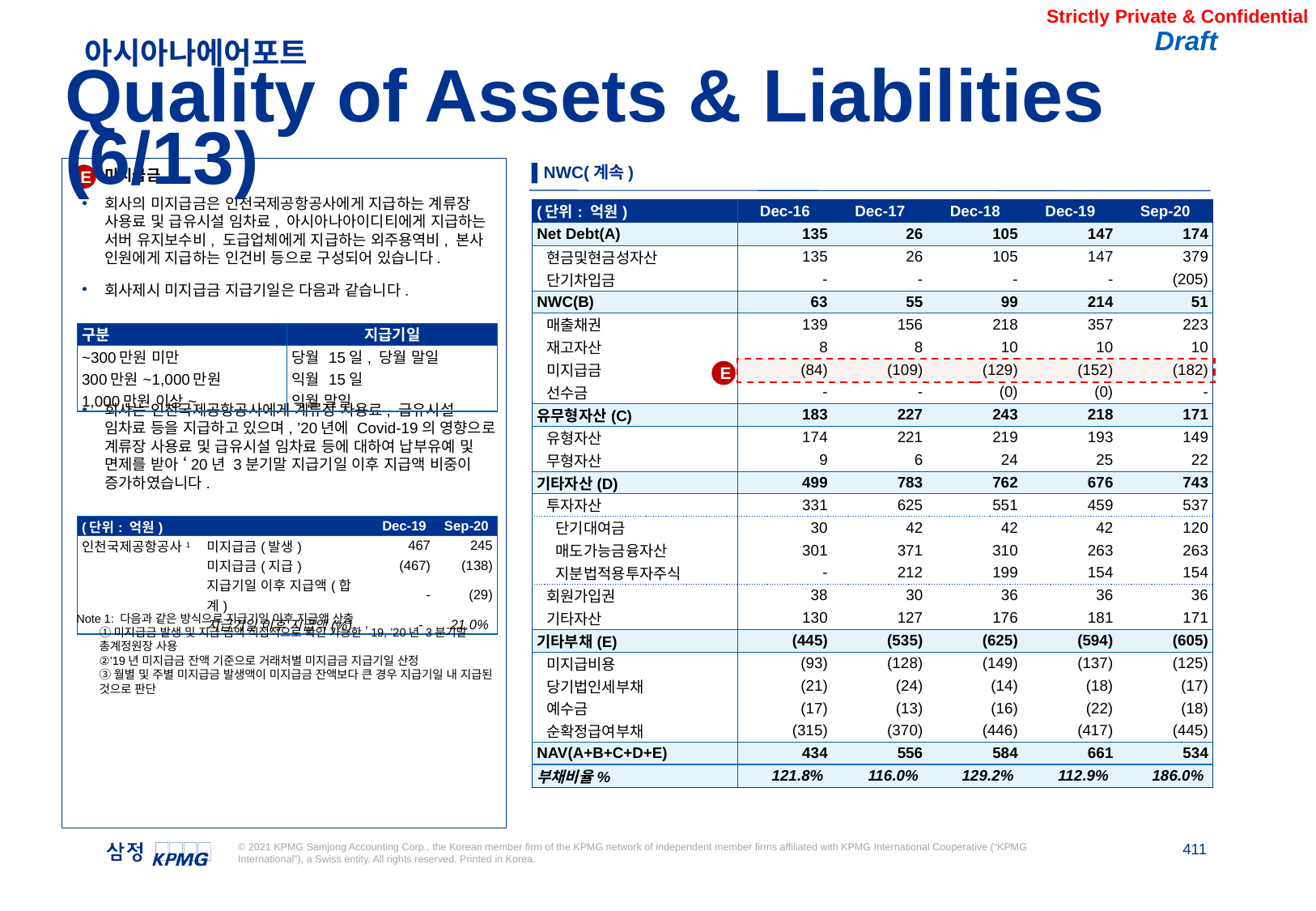

아시아나에어포트
Quality of Assets & Liabilities (6/13)
▌NWC(계속)

미지급금
회사의 미지급금은 인천국제공항공사에게 지급하는 계류장 사용료 및 급유시설 임차료, 아시아나아이디티에게 지급하는 서버 유지보수비, 도급업체에게 지급하는 외주용역비, 본사 인원에게 지급하는 인건비 등으로 구성되어 있습니다.
회사제시 미지급금 지급기일은 다음과 같습니다.

회사는 인천국제공항공사에게 계류장 사용료, 급유시설 임차료 등을 지급하고 있으며, ’20년에 Covid-19의 영향으로 계류장 사용료 및 급유시설 임차료 등에 대하여 납부유예 및 면제를 받아 ‘20년 3분기말 지급기일 이후 지급액 비중이 증가하였습니다.

E
| (단위: 억원) | Dec-16 | Dec-17 | Dec-18 | Dec-19 | Sep-20 |
| --- | --- | --- | --- | --- | --- |
| Net Debt(A) | 135 | 26 | 105 | 147 | 174 |
| 현금및현금성자산 | 135 | 26 | 105 | 147 | 379 |
| 단기차입금 | - | - | - | - | (205) |
| NWC(B) | 63 | 55 | 99 | 214 | 51 |
| 매출채권 | 139 | 156 | 218 | 357 | 223 |
| 재고자산 | 8 | 8 | 10 | 10 | 10 |
| 미지급금 | (84) | (109) | (129) | (152) | (182) |
| 선수금 | - | - | (0) | (0) | - |
| 유무형자산(C) | 183 | 227 | 243 | 218 | 171 |
| 유형자산 | 174 | 221 | 219 | 193 | 149 |
| 무형자산 | 9 | 6 | 24 | 25 | 22 |
| 기타자산(D) | 499 | 783 | 762 | 676 | 743 |
| 투자자산 | 331 | 625 | 551 | 459 | 537 |
| 단기대여금 | 30 | 42 | 42 | 42 | 120 |
| 매도가능금융자산 | 301 | 371 | 310 | 263 | 263 |
| 지분법적용투자주식 | - | 212 | 199 | 154 | 154 |
| 회원가입권 | 38 | 30 | 36 | 36 | 36 |
| 기타자산 | 130 | 127 | 176 | 181 | 171 |
| 기타부채(E) | (445) | (535) | (625) | (594) | (605) |
| 미지급비용 | (93) | (128) | (149) | (137) | (125) |
| 당기법인세부채 | (21) | (24) | (14) | (18) | (17) |
| 예수금 | (17) | (13) | (16) | (22) | (18) |
| 순확정급여부채 | (315) | (370) | (446) | (417) | (445) |
| NAV(A+B+C+D+E) | 434 | 556 | 584 | 661 | 534 |
| 부채비율% | 121.8% | 116.0% | 129.2% | 112.9% | 186.0% |
| 구분 | 지급기일 |
| --- | --- |
| ~300만원 미만 | 당월 15일, 당월 말일 |
| 300만원~1,000만원 | 익월 15일 |
| 1,000만원 이상~ | 익월 말일 |

E
| (단위: 억원) |  | Dec-19 | Sep-20 |
| --- | --- | --- | --- |
| 인천국제공항공사1 | 미지급금(발생) | 467 | 245 |
|  | 미지급금(지급) | (467) | (138) |
|  | 지급기일 이후 지급액(합계) | - | (29) |
|  | 지급기일 이후 지급액(%) | - | 21.0% |
Note 1: 다음과 같은 방식으로 지급기일 이후 지급액 산출
①미지급금 발생 및 지급 금액 직접적으로 확인 가능한 ’19, ’20년 3분기말 총계정원장 사용
②’19년 미지급금 잔액 기준으로 거래처별 미지급금 지급기일 산정
③월별 및 주별 미지급금 발생액이 미지급금 잔액보다 큰 경우 지급기일 내 지급된 것으로 판단